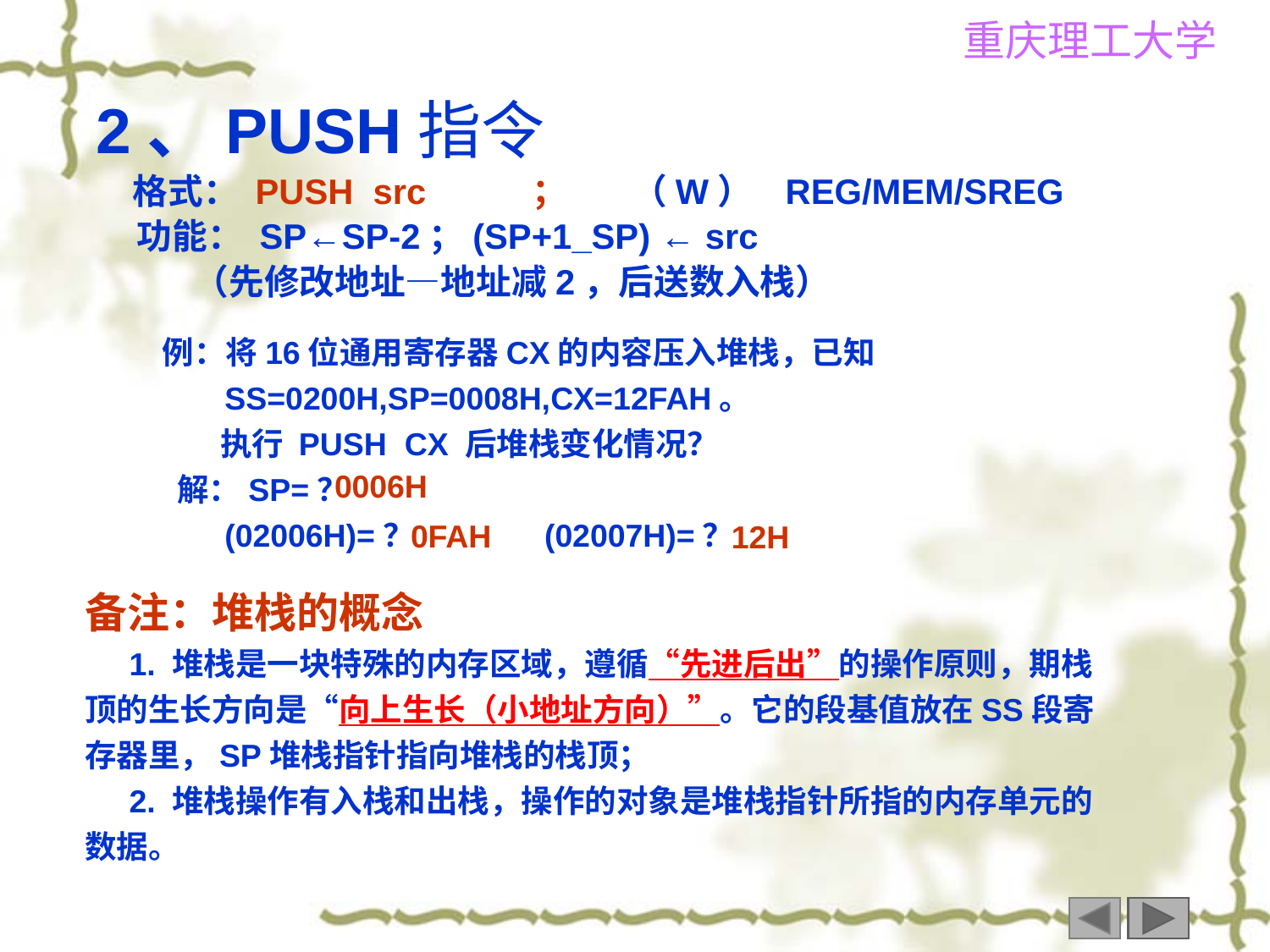

2、PUSH指令
    格式： PUSH  src          ；        （W）   REG/MEM/SREG
    功能： SP←SP-2；(SP+1_SP) ← src
           （先修改地址—地址减2，后送数入栈）

例：将16位通用寄存器CX的内容压入堆栈，已知
       SS=0200H,SP=0008H,CX=12FAH。
       执行 PUSH  CX 后堆栈变化情况？
 解：SP=？
       (02006H)=？                 (02007H)=？
0006H
0FAH
12H
备注：堆栈的概念
     1. 堆栈是一块特殊的内存区域，遵循“先进后出”的操作原则，期栈顶的生长方向是“向上生长（小地址方向）”。它的段基值放在SS段寄存器里，SP堆栈指针指向堆栈的栈顶；
     2. 堆栈操作有入栈和出栈，操作的对象是堆栈指针所指的内存单元的数据。